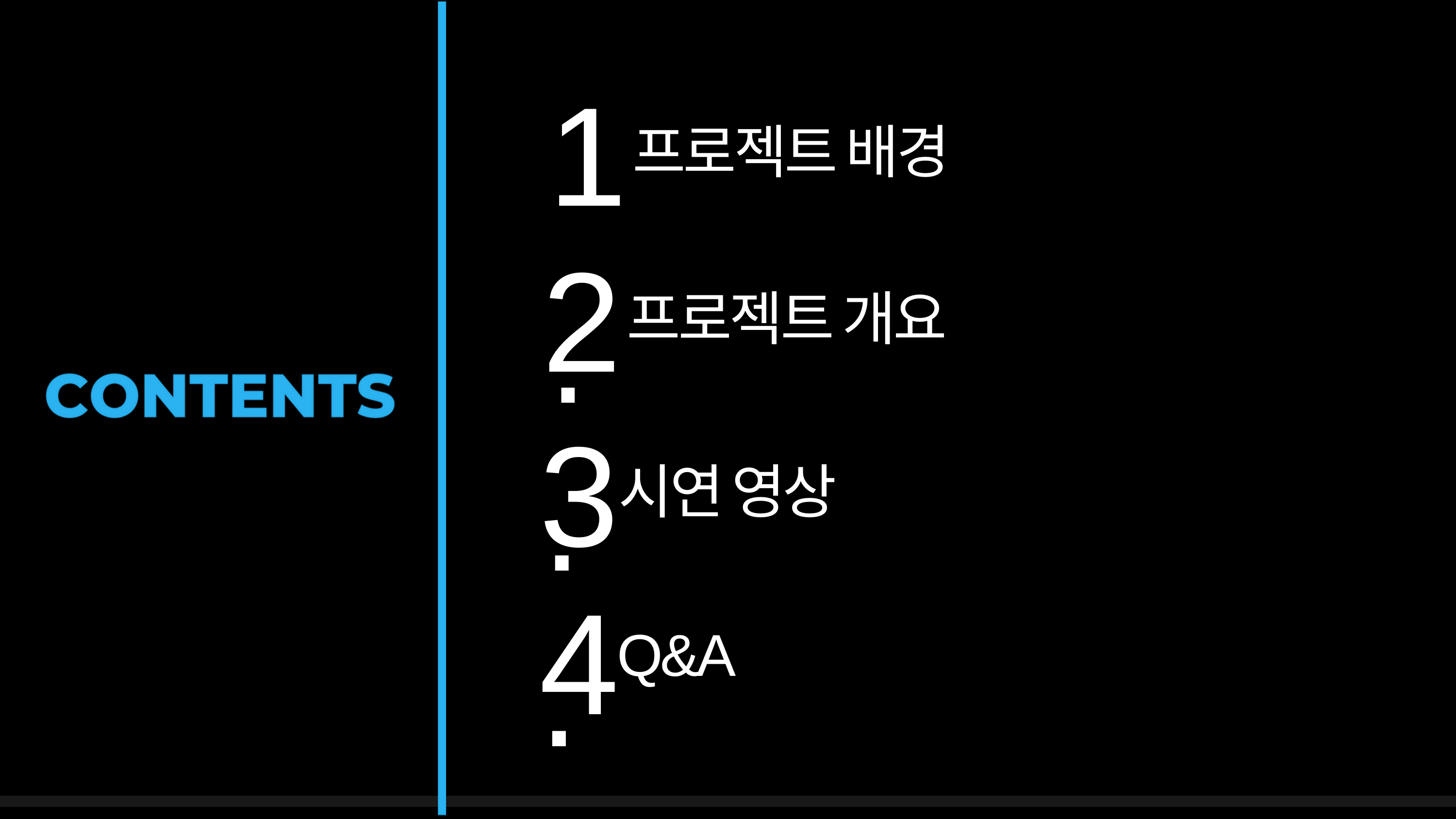

1.
프로젝트 배경
2.
프로젝트 개요

3.
시연 영상
4.

Q&A